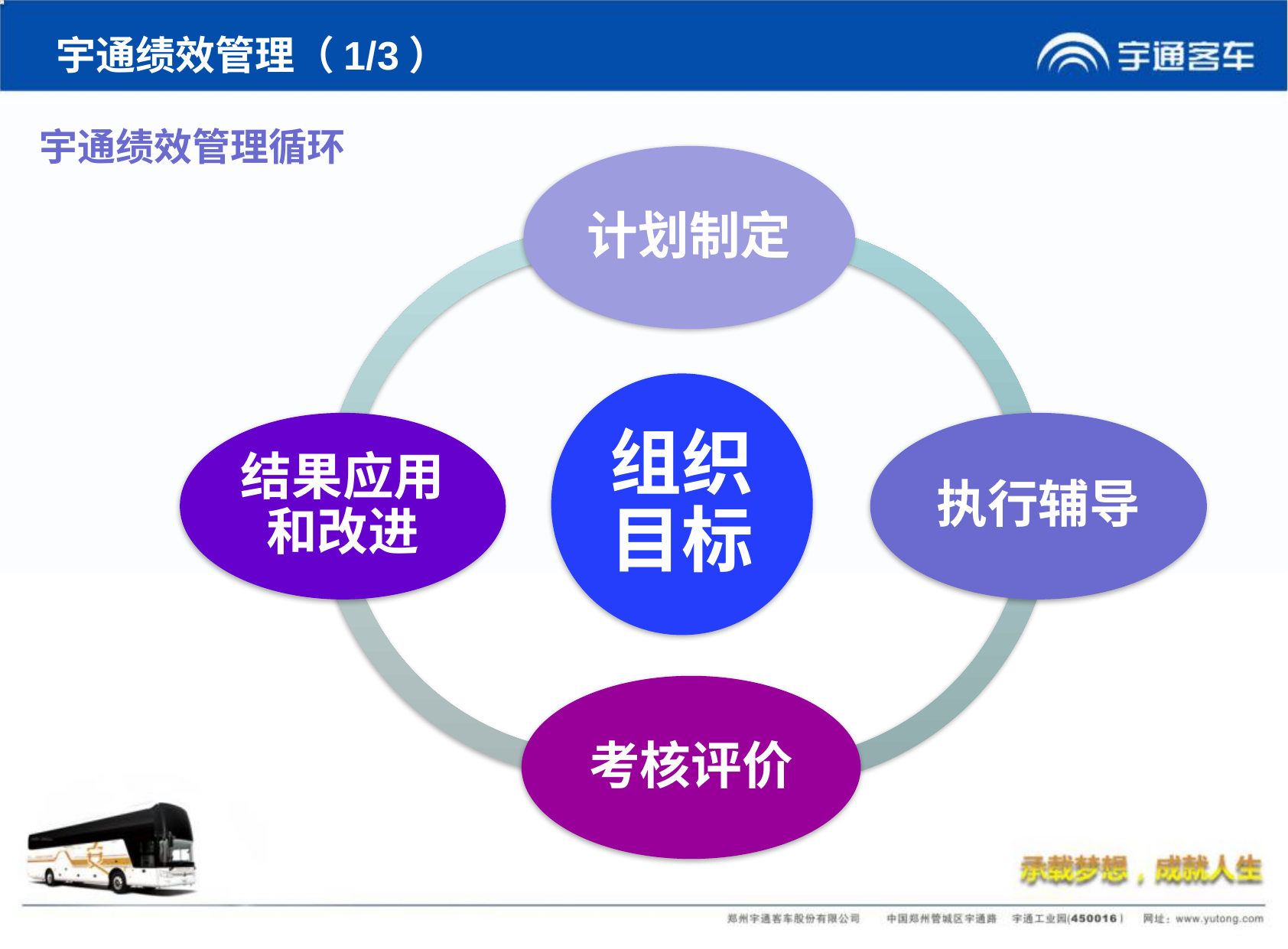

#
考核评价
应用
宇通绩效管理（1/3）
宇通绩效管理循环
组织目标
计划制定
执行辅导
考核评价
结果应用和改进